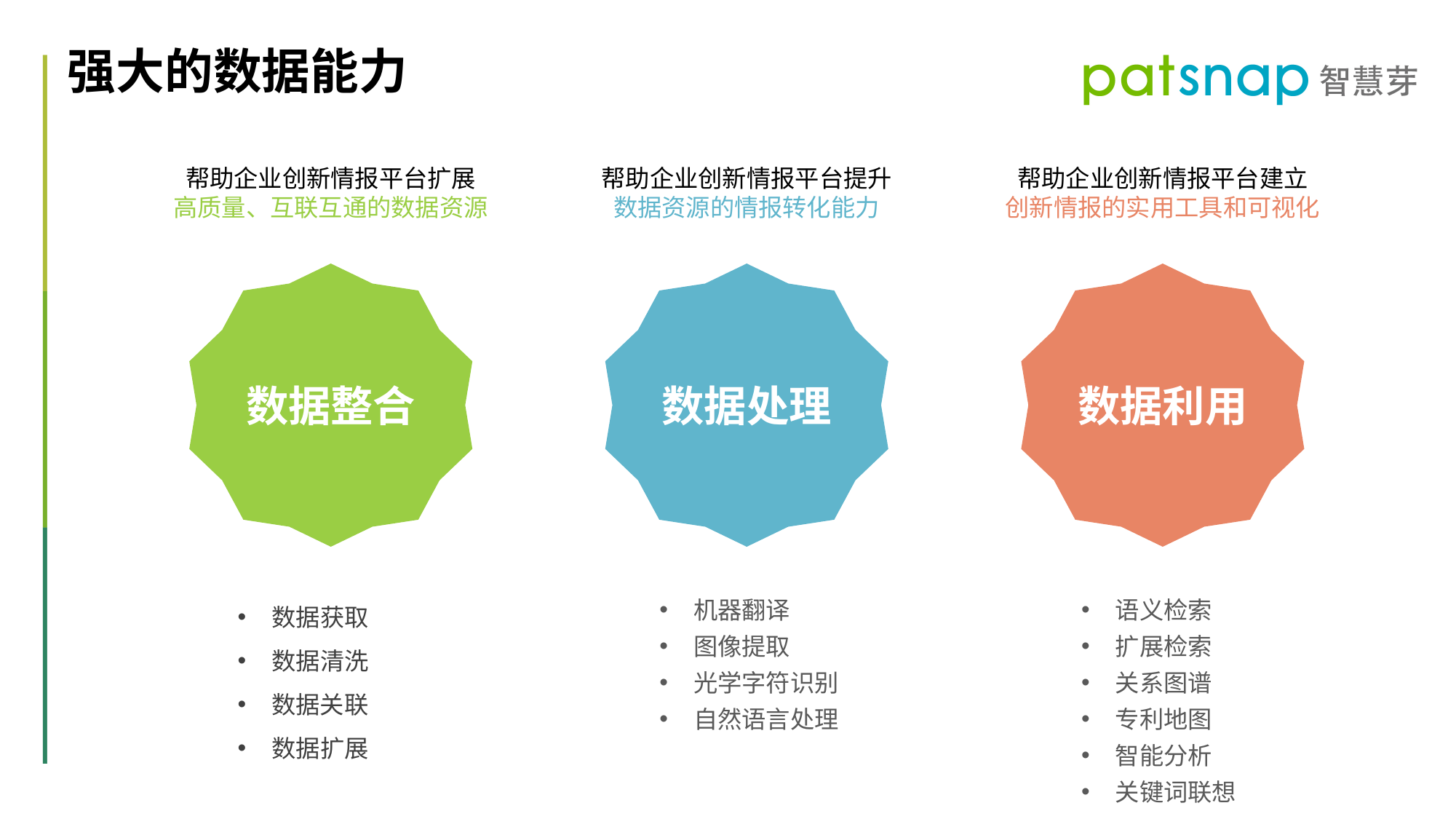

强大的数据能力
帮助企业创新情报平台建立
创新情报的实用工具和可视化
帮助企业创新情报平台提升
数据资源的情报转化能力
帮助企业创新情报平台扩展
高质量、互联互通的数据资源
数据处理
数据利用
数据整合
数据获取
数据清洗
数据关联
数据扩展
机器翻译
图像提取
光学字符识别
自然语言处理

语义检索
扩展检索
关系图谱
专利地图
智能分析
关键词联想